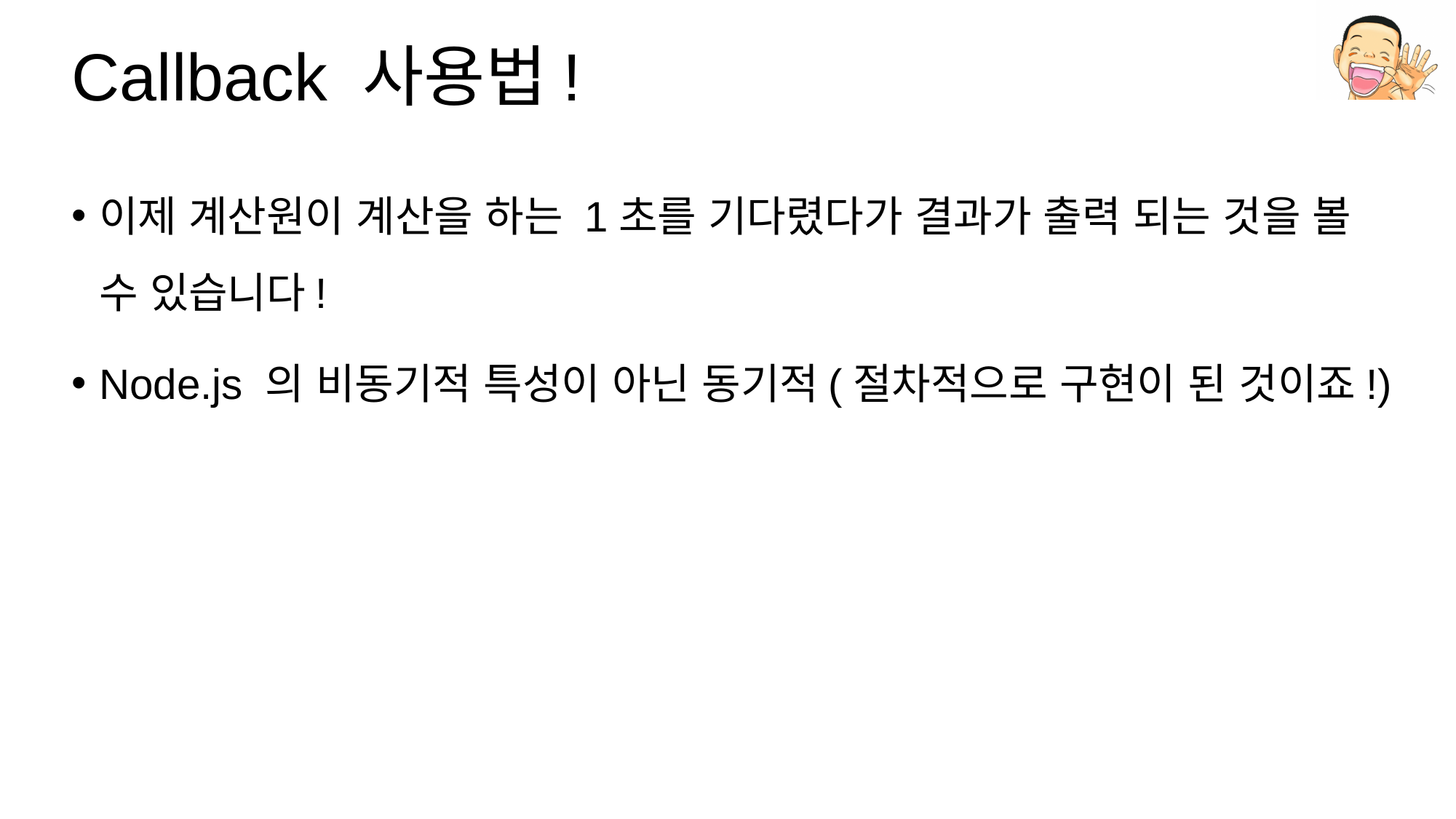

# Callback 사용법!
이제 계산원이 계산을 하는 1초를 기다렸다가 결과가 출력 되는 것을 볼 수 있습니다!
Node.js 의 비동기적 특성이 아닌 동기적(절차적으로 구현이 된 것이죠!)